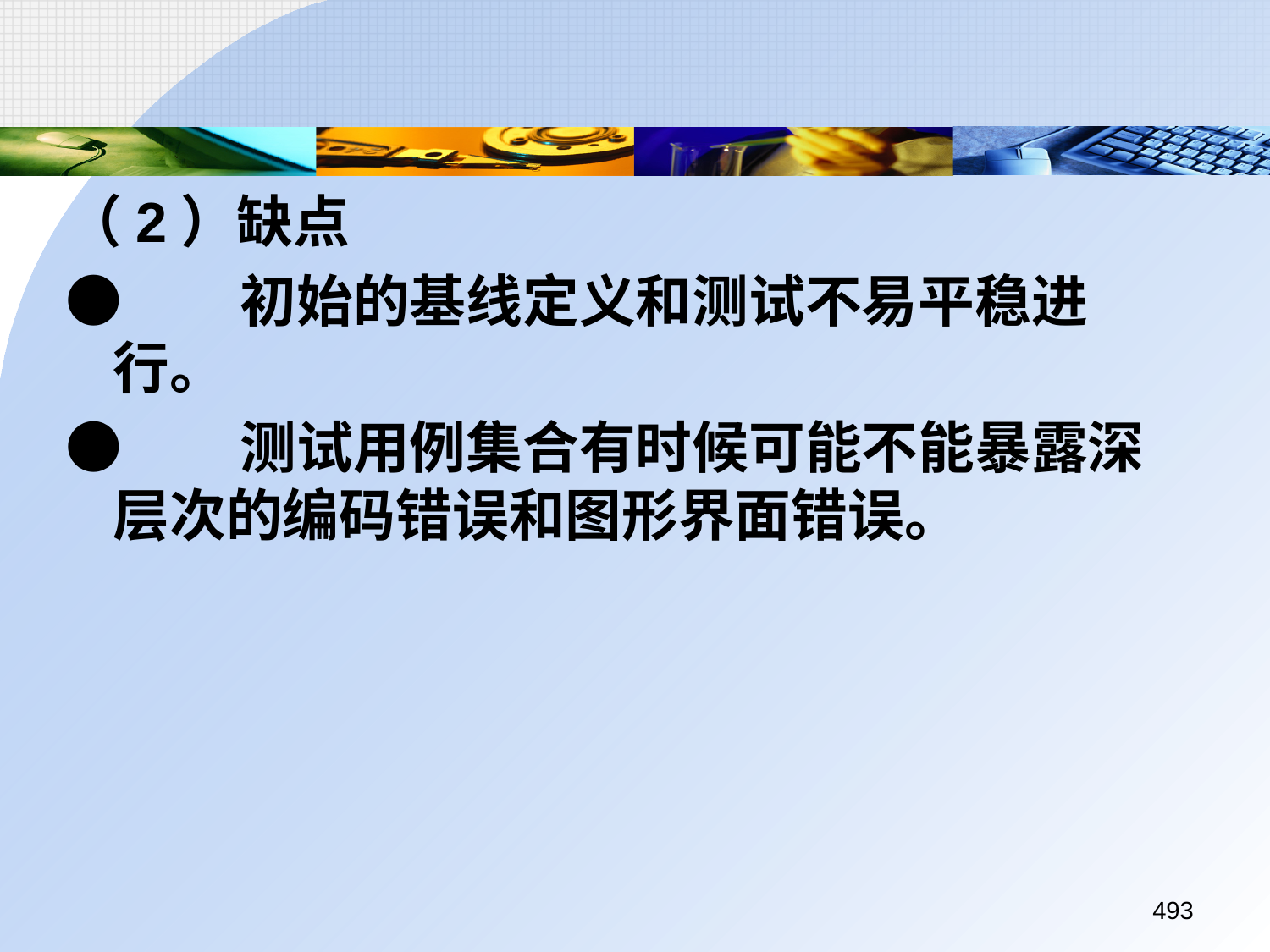

（2）缺点
●	初始的基线定义和测试不易平稳进行。
●	测试用例集合有时候可能不能暴露深层次的编码错误和图形界面错误。

493